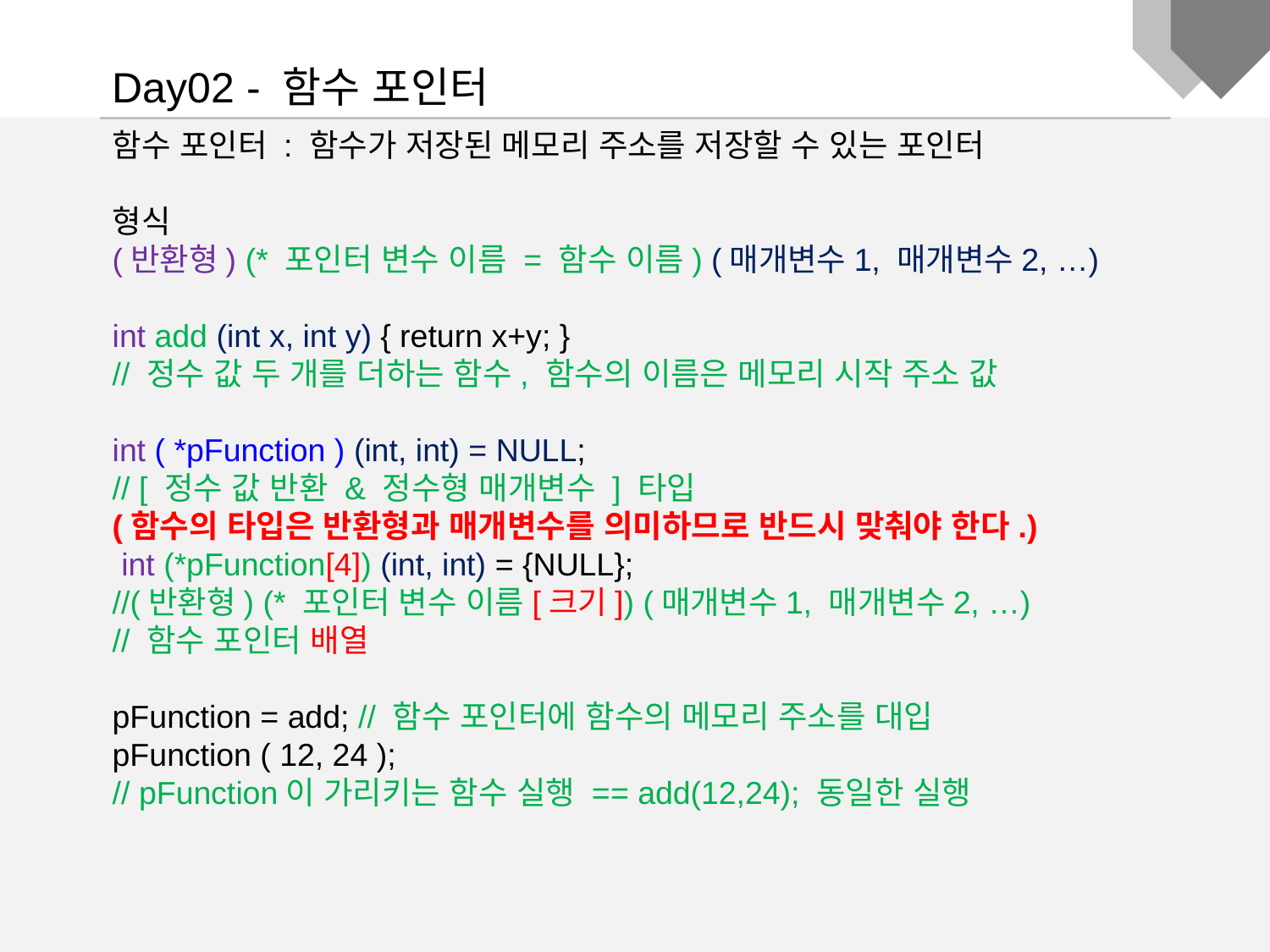

Day02 - 함수 포인터
함수 포인터 : 함수가 저장된 메모리 주소를 저장할 수 있는 포인터

형식
(반환형) (* 포인터 변수 이름 = 함수 이름) (매개변수1, 매개변수2, …)

int add (int x, int y) { return x+y; }
// 정수 값 두 개를 더하는 함수, 함수의 이름은 메모리 시작 주소 값

int ( *pFunction ) (int, int) = NULL;
// [ 정수 값 반환 & 정수형 매개변수 ] 타입
(함수의 타입은 반환형과 매개변수를 의미하므로 반드시 맞춰야 한다.)
 int (*pFunction[4]) (int, int) = {NULL};
//(반환형) (* 포인터 변수 이름[크기]) (매개변수1, 매개변수2, …)
// 함수 포인터 배열

pFunction = add; // 함수 포인터에 함수의 메모리 주소를 대입
pFunction ( 12, 24 );
// pFunction이 가리키는 함수 실행 == add(12,24); 동일한 실행